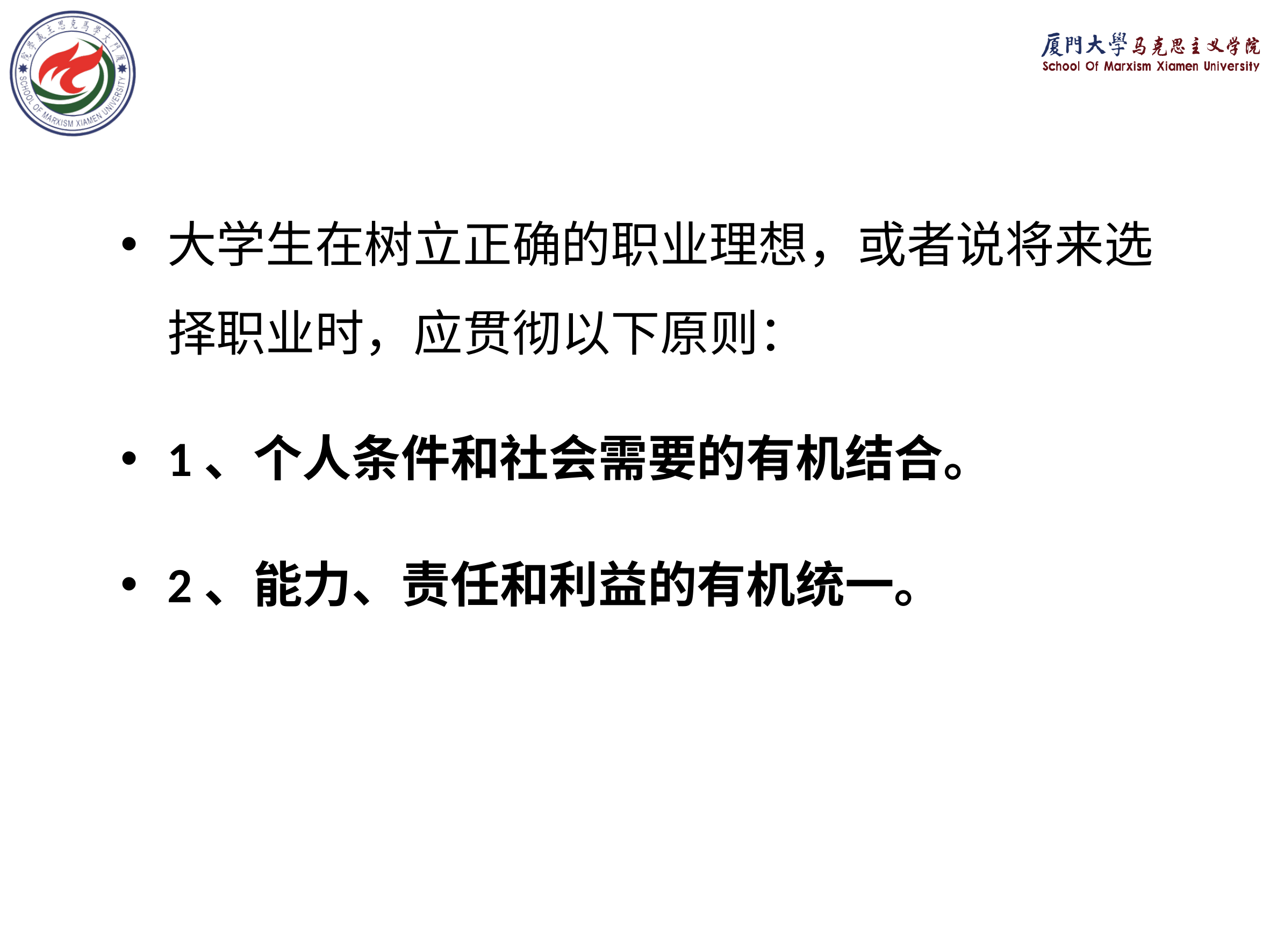

大学生在树立正确的职业理想，或者说将来选择职业时，应贯彻以下原则：

1、个人条件和社会需要的有机结合。

2、能力、责任和利益的有机统一。